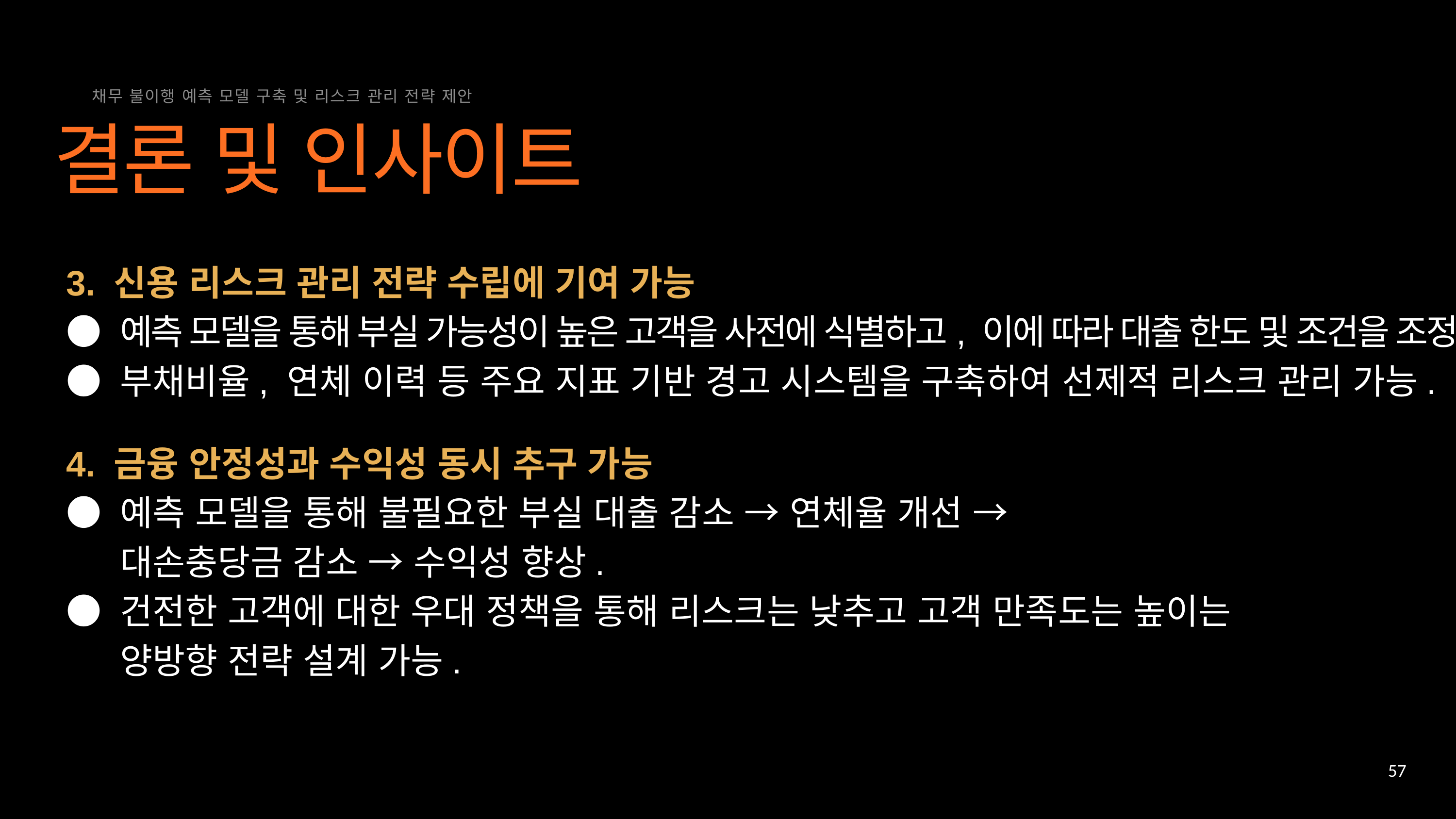

채무 불이행 예측 모델 구축 및 리스크 관리 전략 제안
결론 및 인사이트
3. 신용 리스크 관리 전략 수립에 기여 가능
● 예측 모델을 통해 부실 가능성이 높은 고객을 사전에 식별하고, 이에 따라 대출 한도 및 조건을 조정 가능.
● 부채비율, 연체 이력 등 주요 지표 기반 경고 시스템을 구축하여 선제적 리스크 관리 가능.
4. 금융 안정성과 수익성 동시 추구 가능
● 예측 모델을 통해 불필요한 부실 대출 감소 → 연체율 개선 →
● 대손충당금 감소 → 수익성 향상.
● 건전한 고객에 대한 우대 정책을 통해 리스크는 낮추고 고객 만족도는 높이는
● 양방향 전략 설계 가능.
57